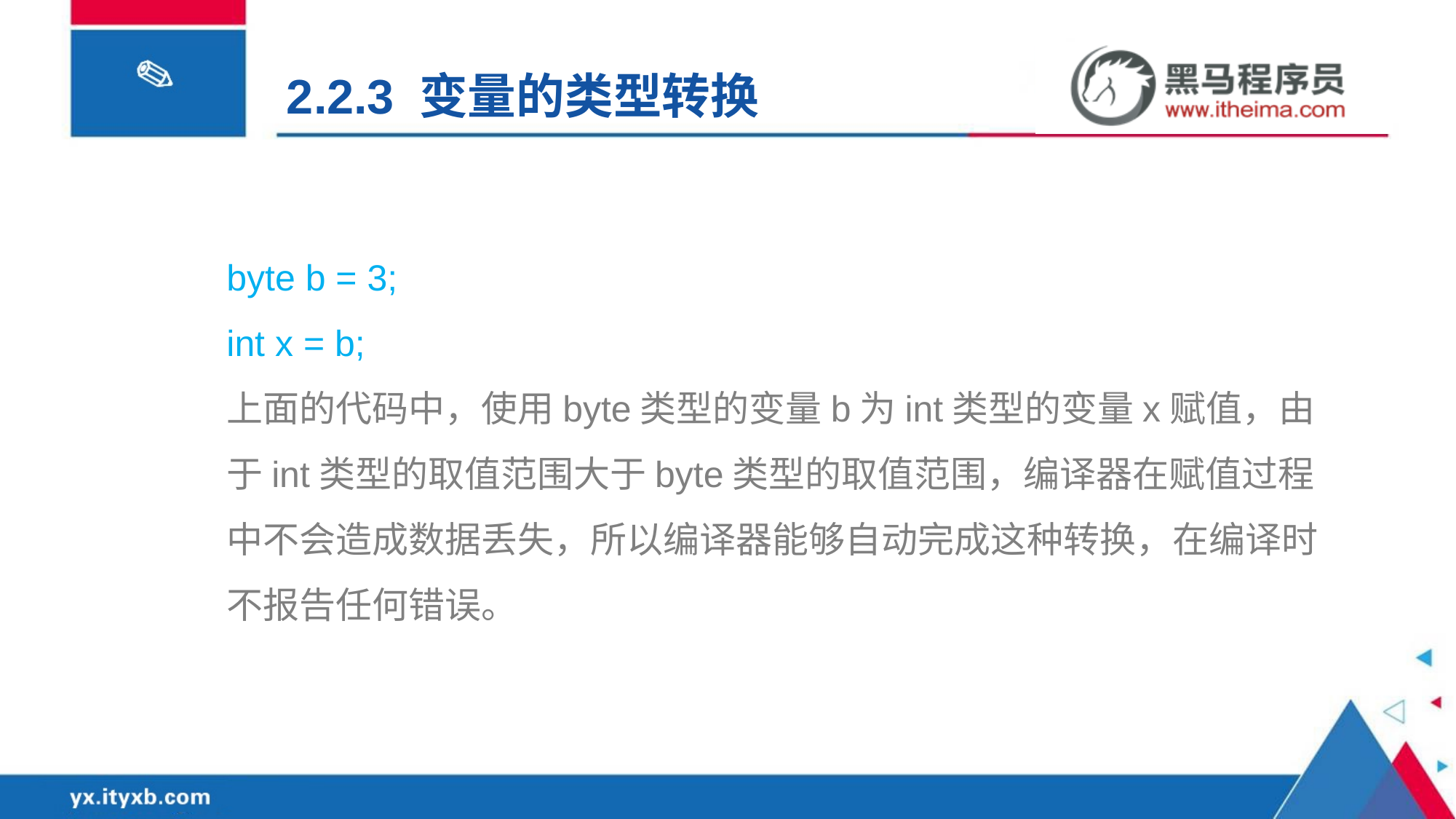

2.2.3 变量的类型转换
byte b = 3;
int x = b;
上面的代码中，使用byte类型的变量b为int类型的变量x赋值，由于int类型的取值范围大于byte类型的取值范围，编译器在赋值过程中不会造成数据丢失，所以编译器能够自动完成这种转换，在编译时不报告任何错误。